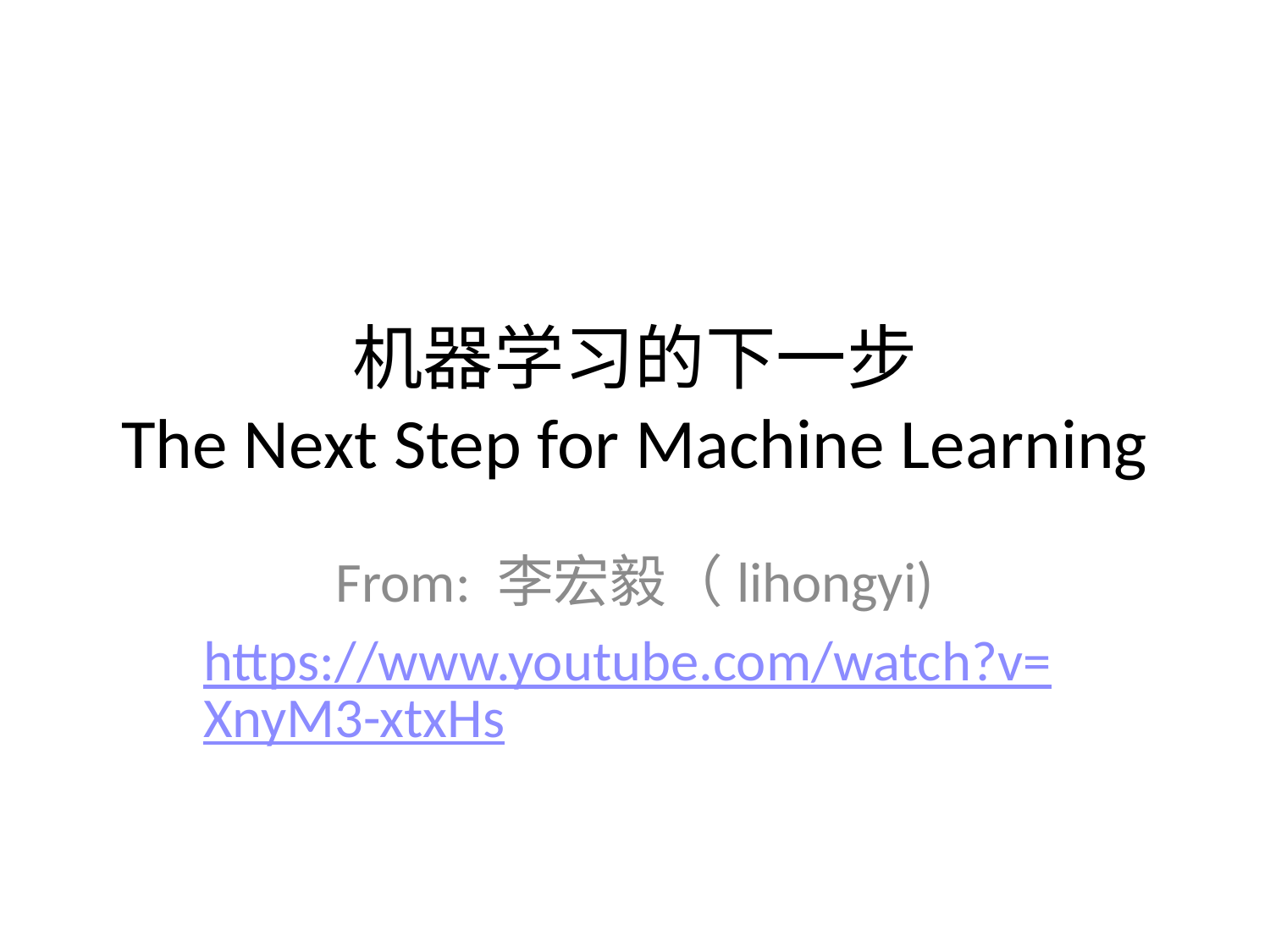

# 机器学习的下一步 The Next Step for Machine Learning
From: 李宏毅（lihongyi)
https://www.youtube.com/watch?v=XnyM3-xtxHs